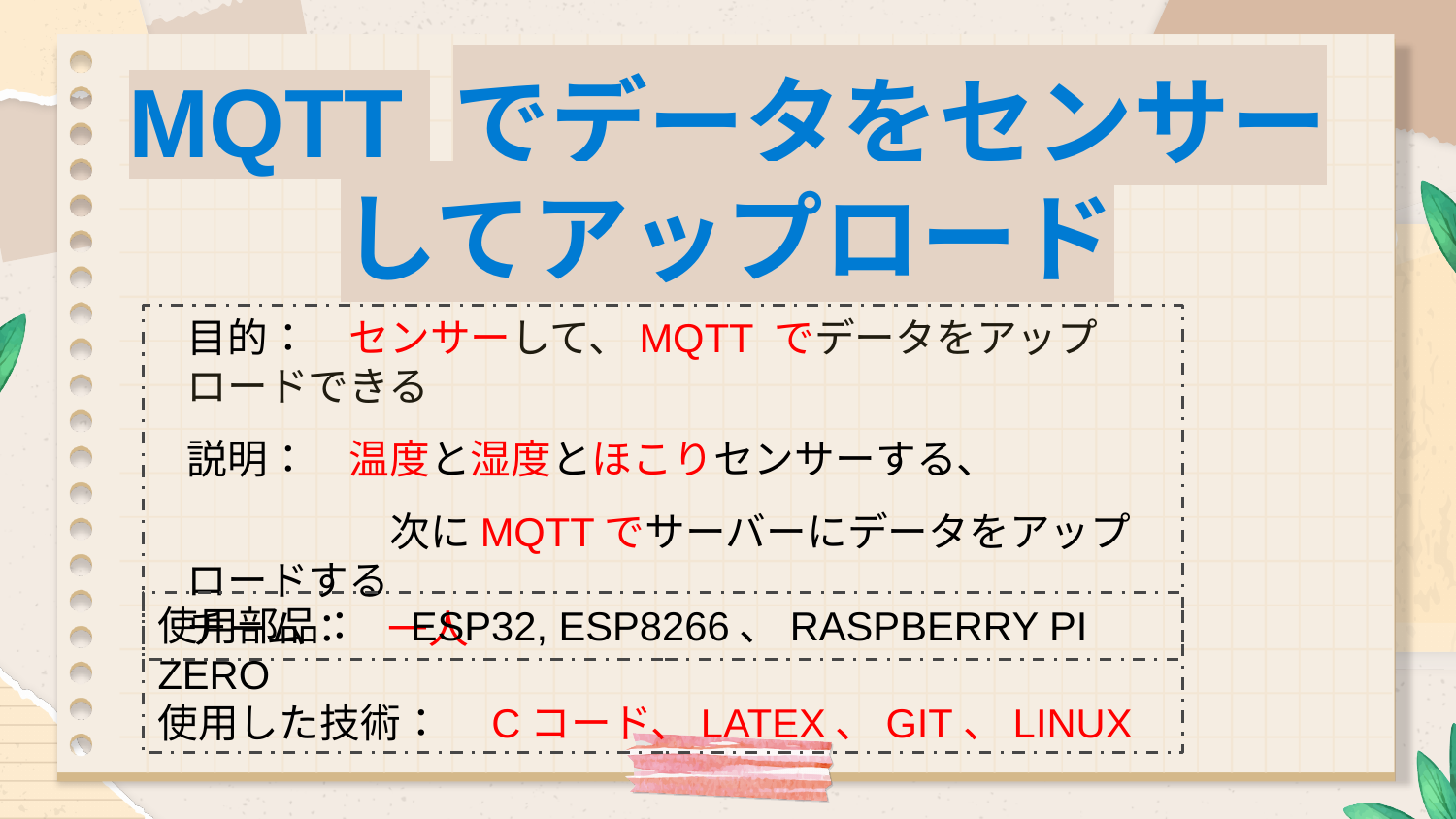

MQTT でデータをセンサーしてアップロード
目的：　センサーして、MQTT でデータをアップロードできる
説明：　温度と湿度とほこりセンサーする、
　　　　　次にMQTTでサーバーにデータをアップロードする
チーム：　一人
使用部品：　ESP32, ESP8266、RASPBERRY PI ZERO
使用した技術：　Cコード、LATEX、GIT、LINUX